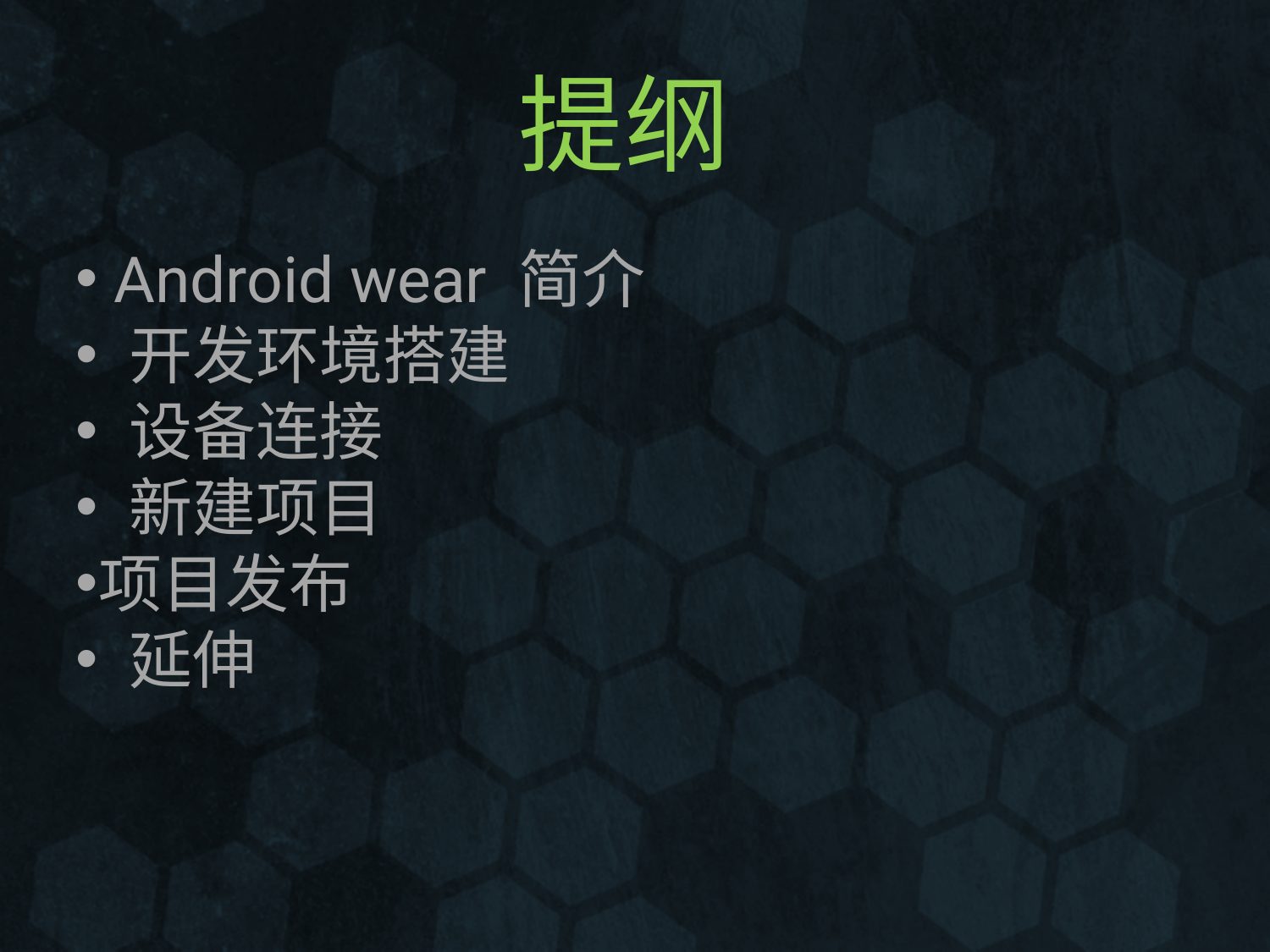

# 提纲
 Android wear 简介
 开发环境搭建
 设备连接
 新建项目
项目发布
 延伸